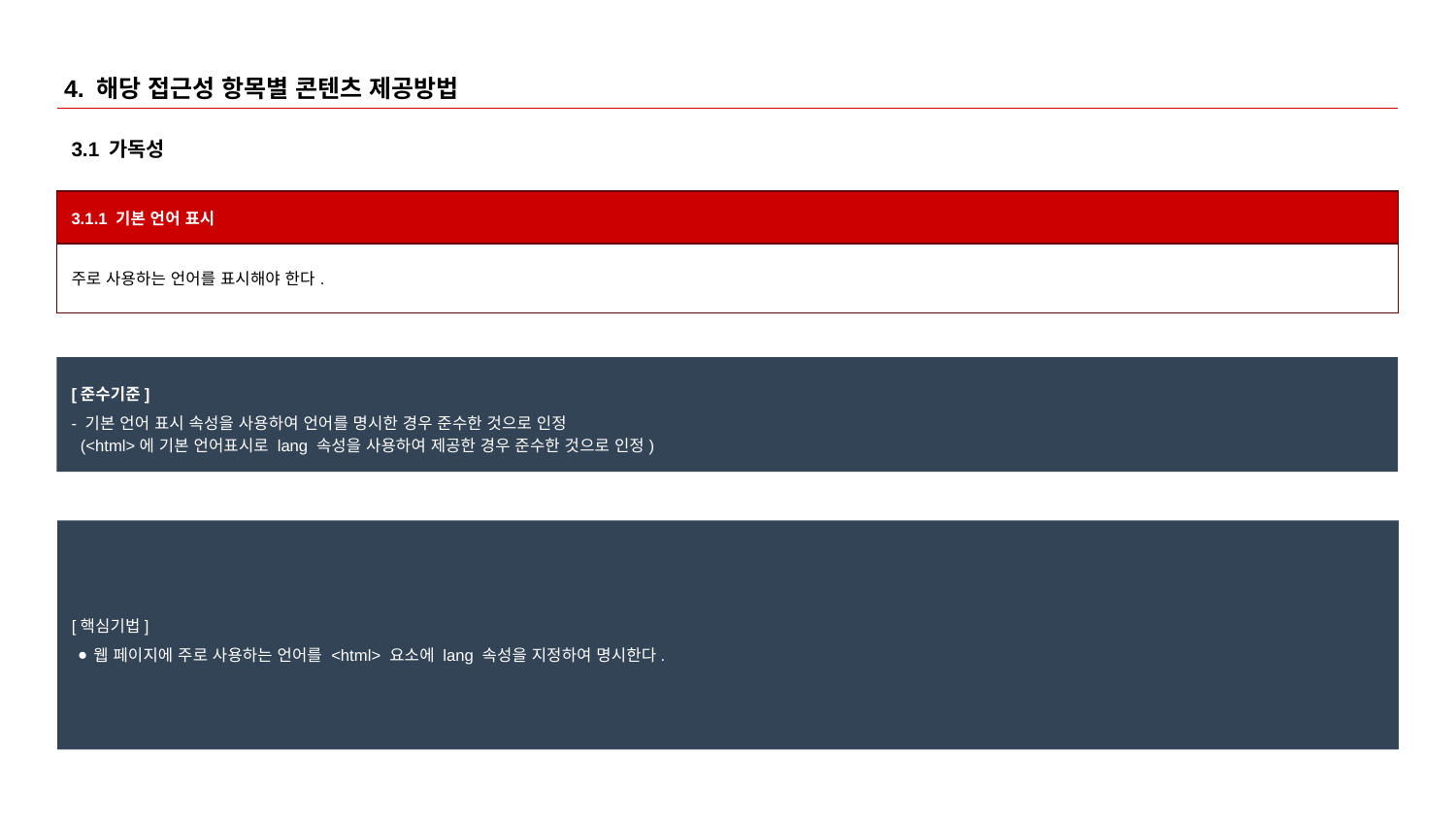

# 4. 해당 접근성 항목별 콘텐츠 제공방법
3.1 가독성
| 3.1.1 기본 언어 표시 |
| --- |
| 주로 사용하는 언어를 표시해야 한다. |
[준수기준]
- 기본 언어 표시 속성을 사용하여 언어를 명시한 경우 준수한 것으로 인정
  (<html>에 기본 언어표시로 lang 속성을 사용하여 제공한 경우 준수한 것으로 인정)
[핵심기법]
웹 페이지에 주로 사용하는 언어를 <html> 요소에 lang 속성을 지정하여 명시한다.